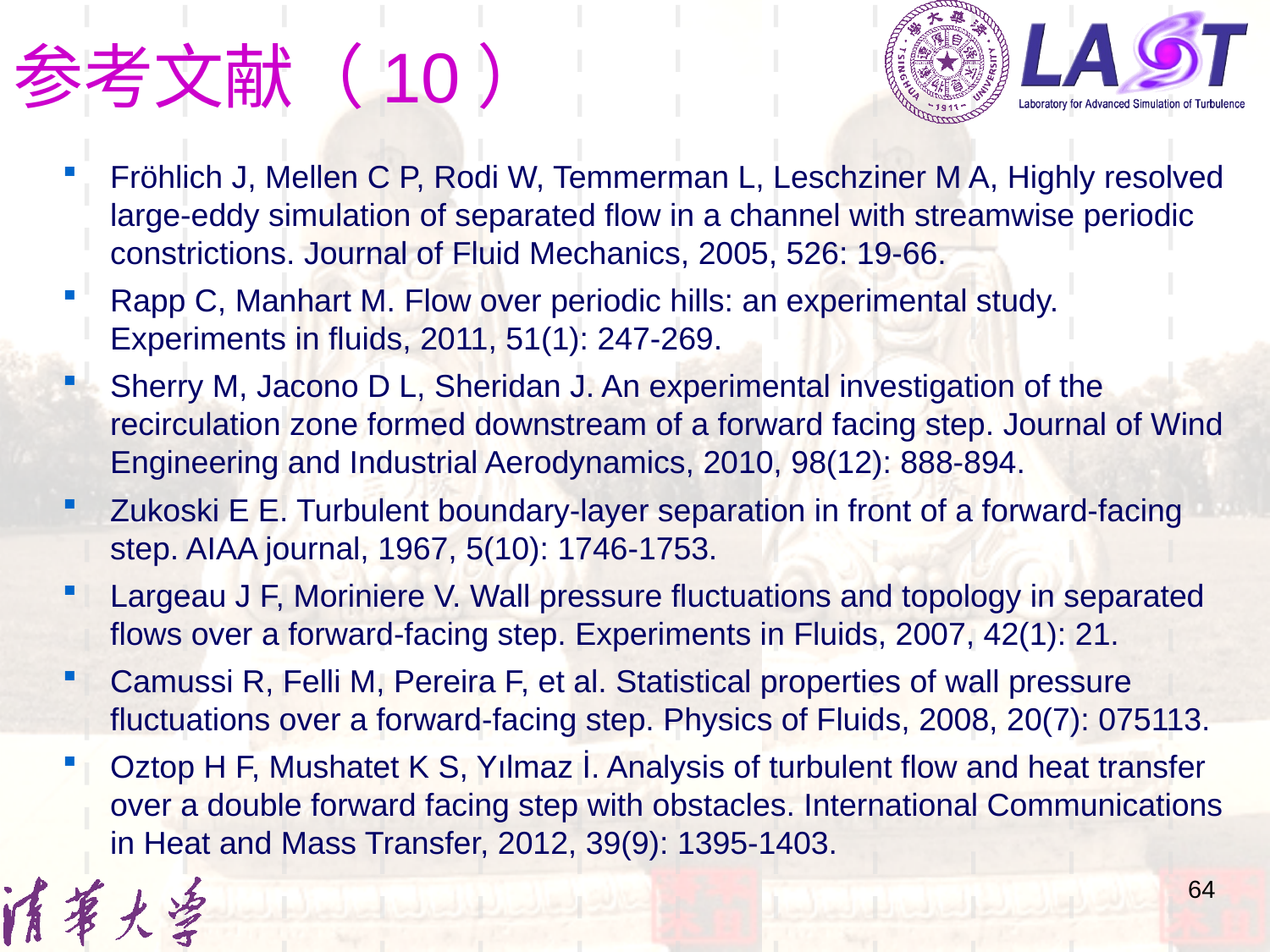

# 参考文献（10）
Fröhlich J, Mellen C P, Rodi W, Temmerman L, Leschziner M A, Highly resolved large-eddy simulation of separated flow in a channel with streamwise periodic constrictions. Journal of Fluid Mechanics, 2005, 526: 19-66.
Rapp C, Manhart M. Flow over periodic hills: an experimental study. Experiments in fluids, 2011, 51(1): 247-269.
Sherry M, Jacono D L, Sheridan J. An experimental investigation of the recirculation zone formed downstream of a forward facing step. Journal of Wind Engineering and Industrial Aerodynamics, 2010, 98(12): 888-894.
Zukoski E E. Turbulent boundary-layer separation in front of a forward-facing step. AIAA journal, 1967, 5(10): 1746-1753.
Largeau J F, Moriniere V. Wall pressure fluctuations and topology in separated flows over a forward-facing step. Experiments in Fluids, 2007, 42(1): 21.
Camussi R, Felli M, Pereira F, et al. Statistical properties of wall pressure fluctuations over a forward-facing step. Physics of Fluids, 2008, 20(7): 075113.
Oztop H F, Mushatet K S, Yılmaz İ. Analysis of turbulent flow and heat transfer over a double forward facing step with obstacles. International Communications in Heat and Mass Transfer, 2012, 39(9): 1395-1403.

64